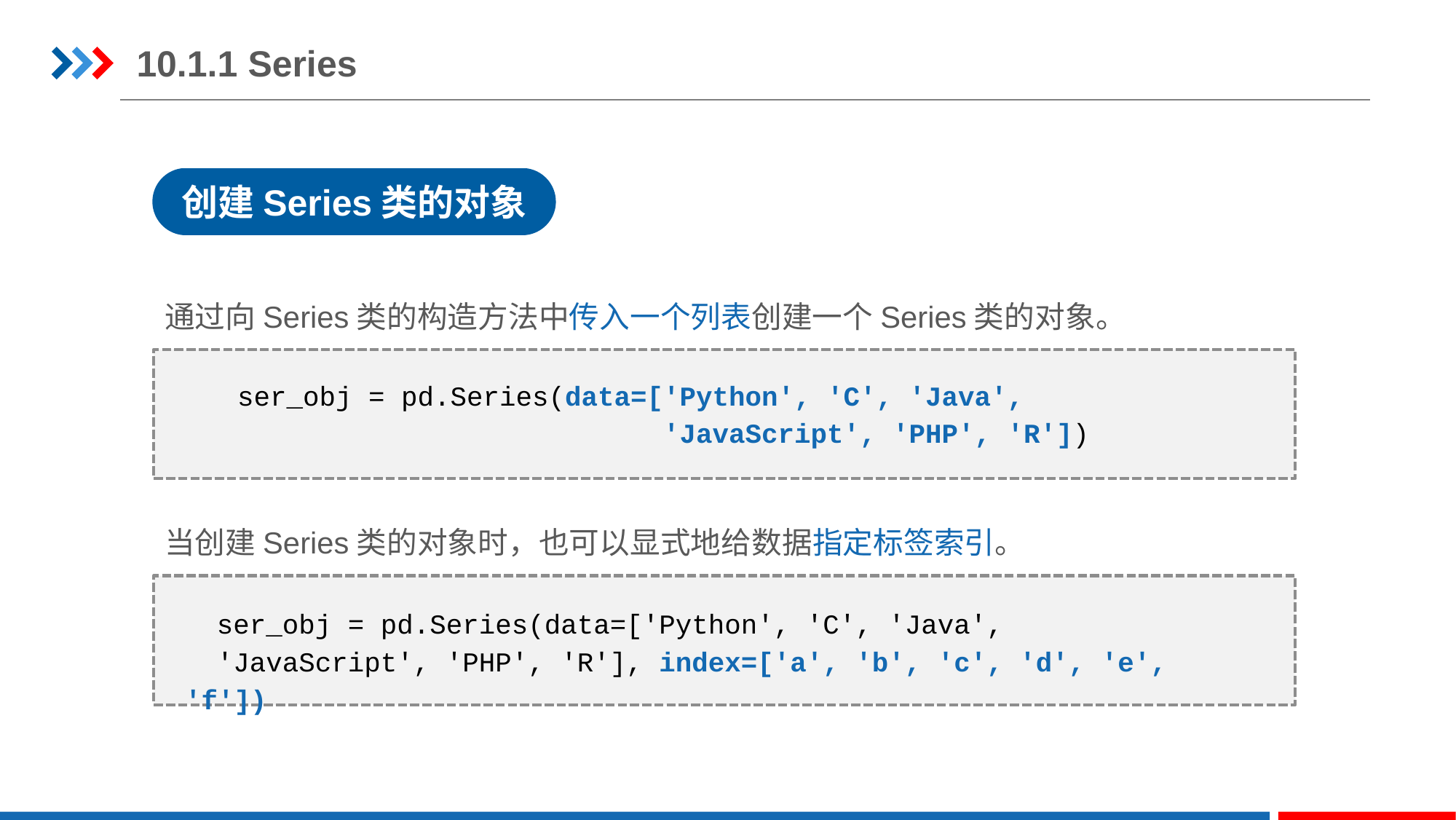

10.1.1 Series
创建Series类的对象
通过向Series类的构造方法中传入一个列表创建一个Series类的对象。

ser_obj = pd.Series(data=['Python', 'C', 'Java',
                          'JavaScript', 'PHP', 'R'])
当创建Series类的对象时，也可以显式地给数据指定标签索引。

ser_obj = pd.Series(data=['Python', 'C', 'Java',
'JavaScript', 'PHP', 'R'], index=['a', 'b', 'c', 'd', 'e', 'f'])